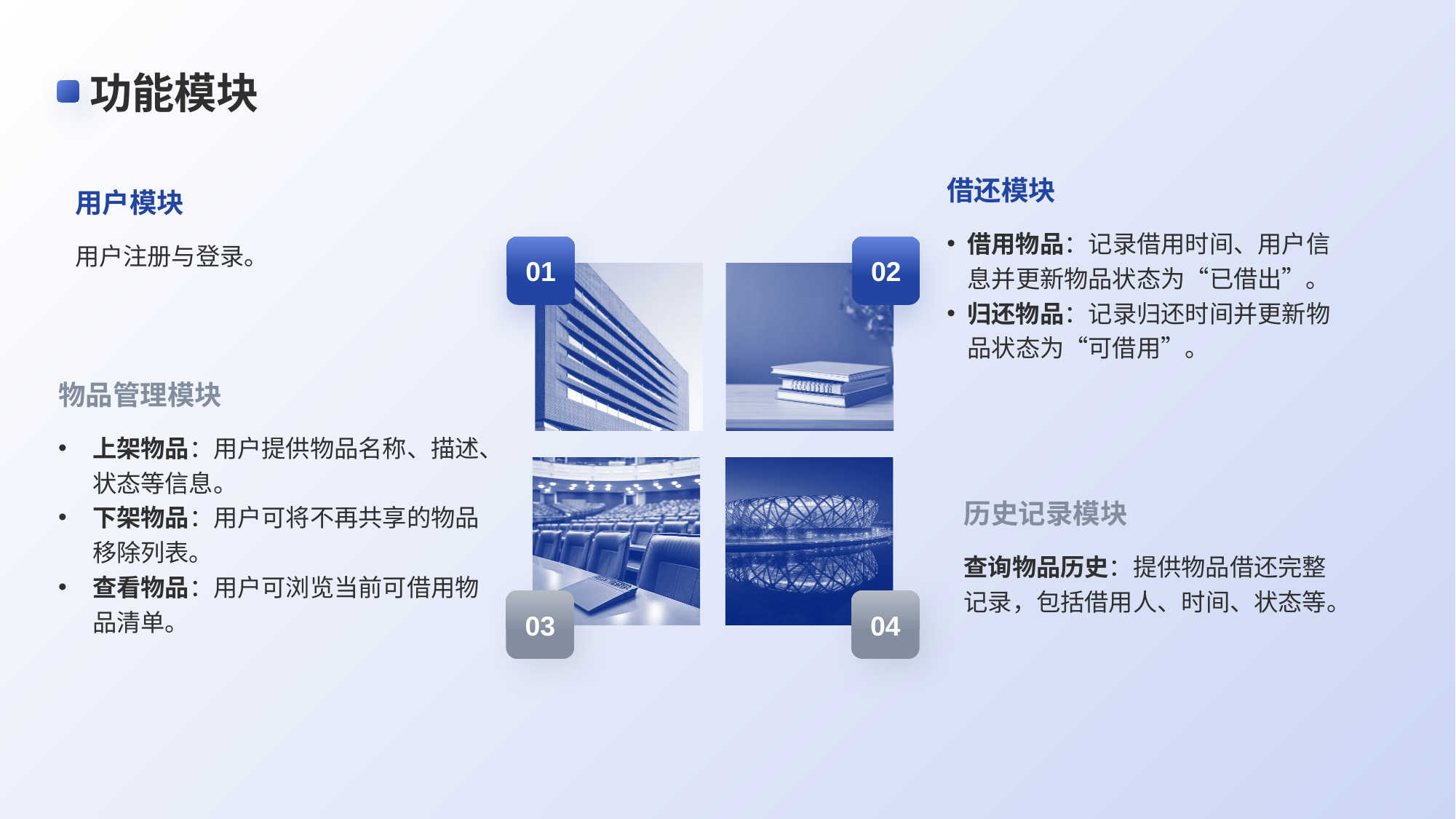

# 功能模块
借还模块
借用物品：记录借用时间、用户信息并更新物品状态为“已借出”。
归还物品：记录归还时间并更新物品状态为“可借用”。
02

用户模块
用户注册与登录。
01

物品管理模块
上架物品：用户提供物品名称、描述、状态等信息。
下架物品：用户可将不再共享的物品移除列表。
查看物品：用户可浏览当前可借用物品清单。

03
历史记录模块
查询物品历史：提供物品借还完整记录，包括借用人、时间、状态等。

04